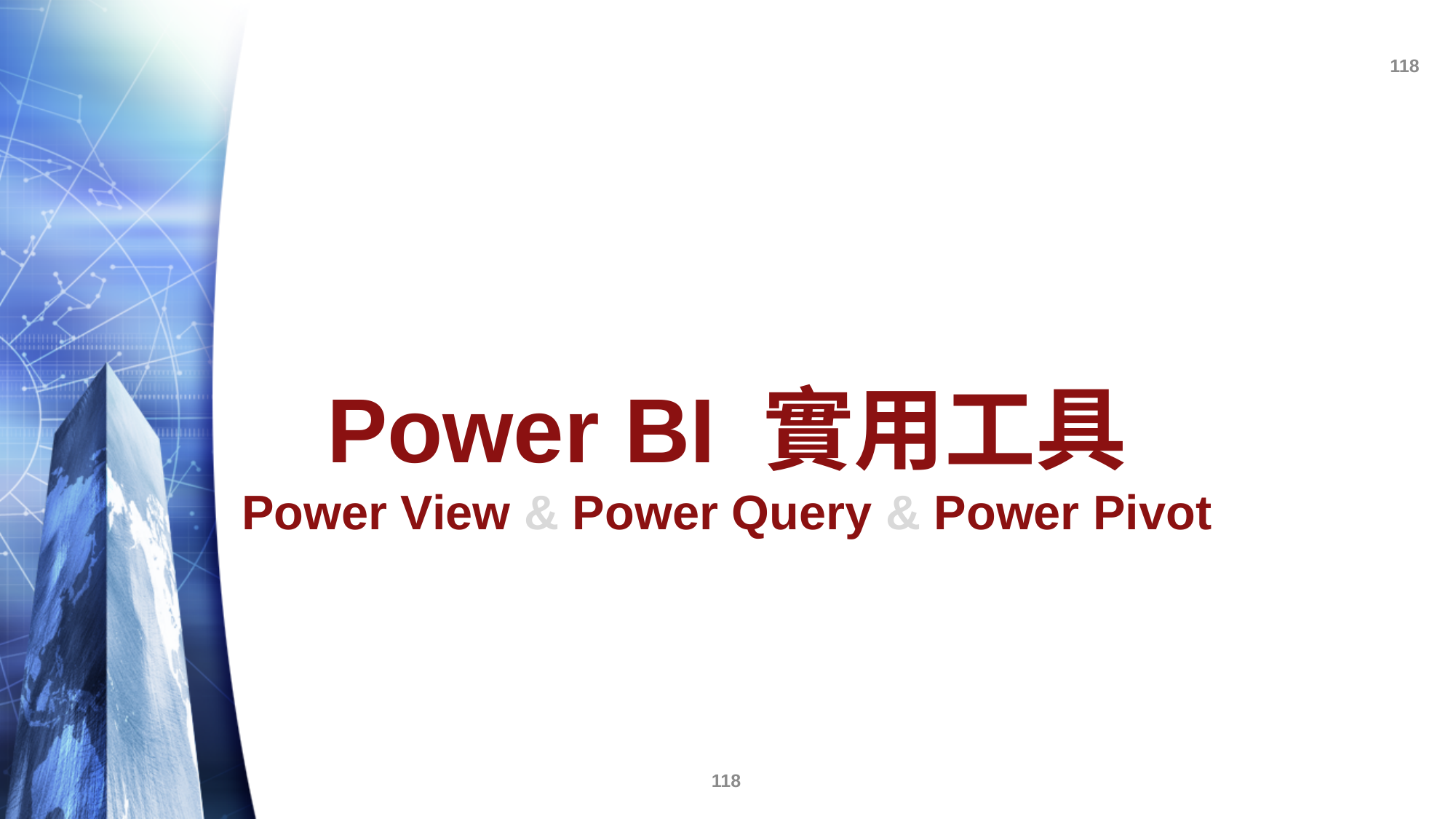

# Power BI 實用工具 Power View & Power Query & Power Pivot

118